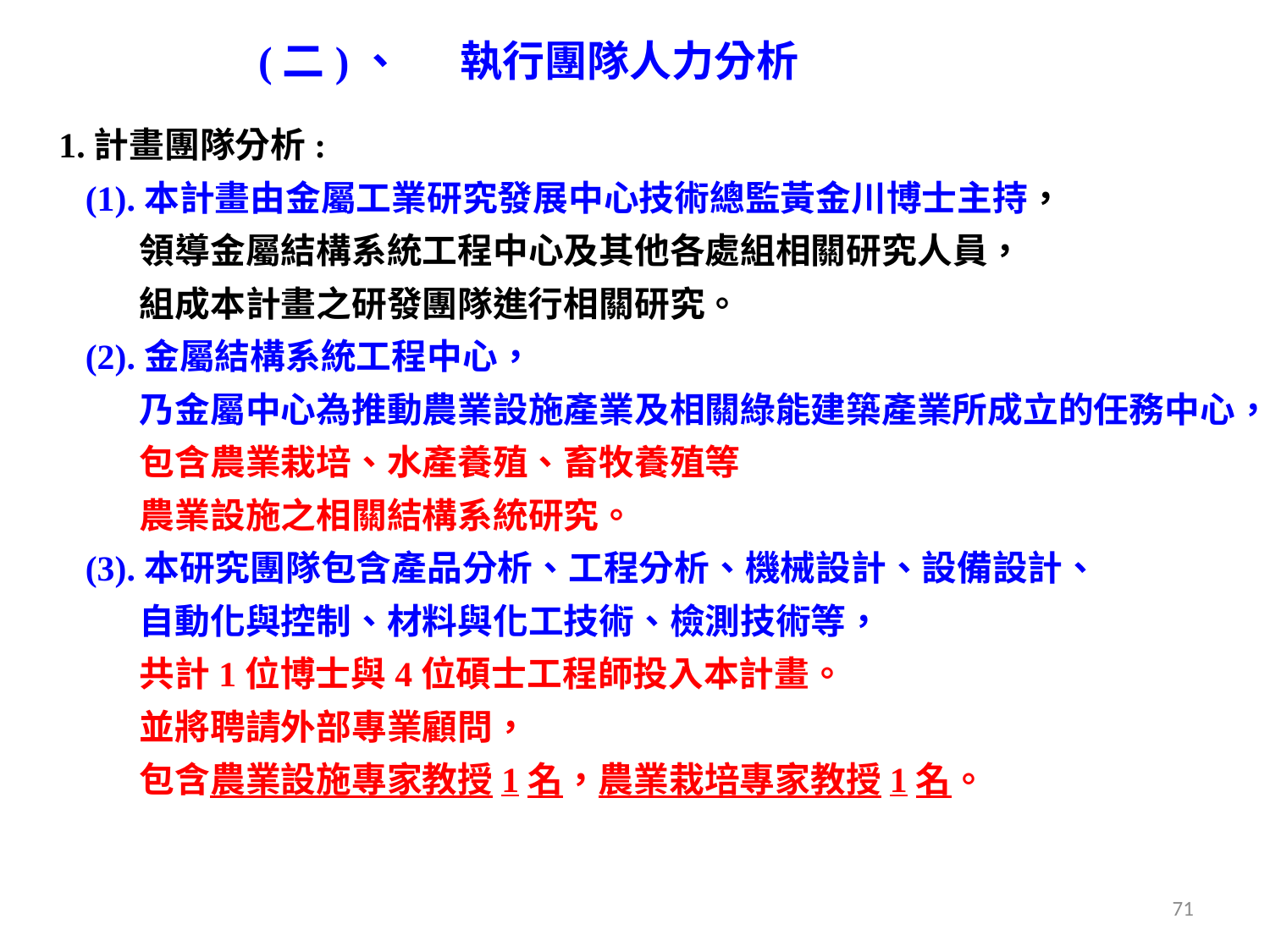

(二)、	執行團隊人力分析
1.計畫團隊分析:
   (1).本計畫由金屬工業研究發展中心技術總監黃金川博士主持，
         領導金屬結構系統工程中心及其他各處組相關研究人員，
         組成本計畫之研發團隊進行相關研究。
   (2).金屬結構系統工程中心，
         乃金屬中心為推動農業設施產業及相關綠能建築產業所成立的任務中心，
         包含農業栽培、水產養殖、畜牧養殖等
         農業設施之相關結構系統研究。
   (3).本研究團隊包含產品分析、工程分析、機械設計、設備設計、
         自動化與控制、材料與化工技術、檢測技術等，
         共計1位博士與4位碩士工程師投入本計畫。
         並將聘請外部專業顧問，
         包含農業設施專家教授1名，農業栽培專家教授1名。
71